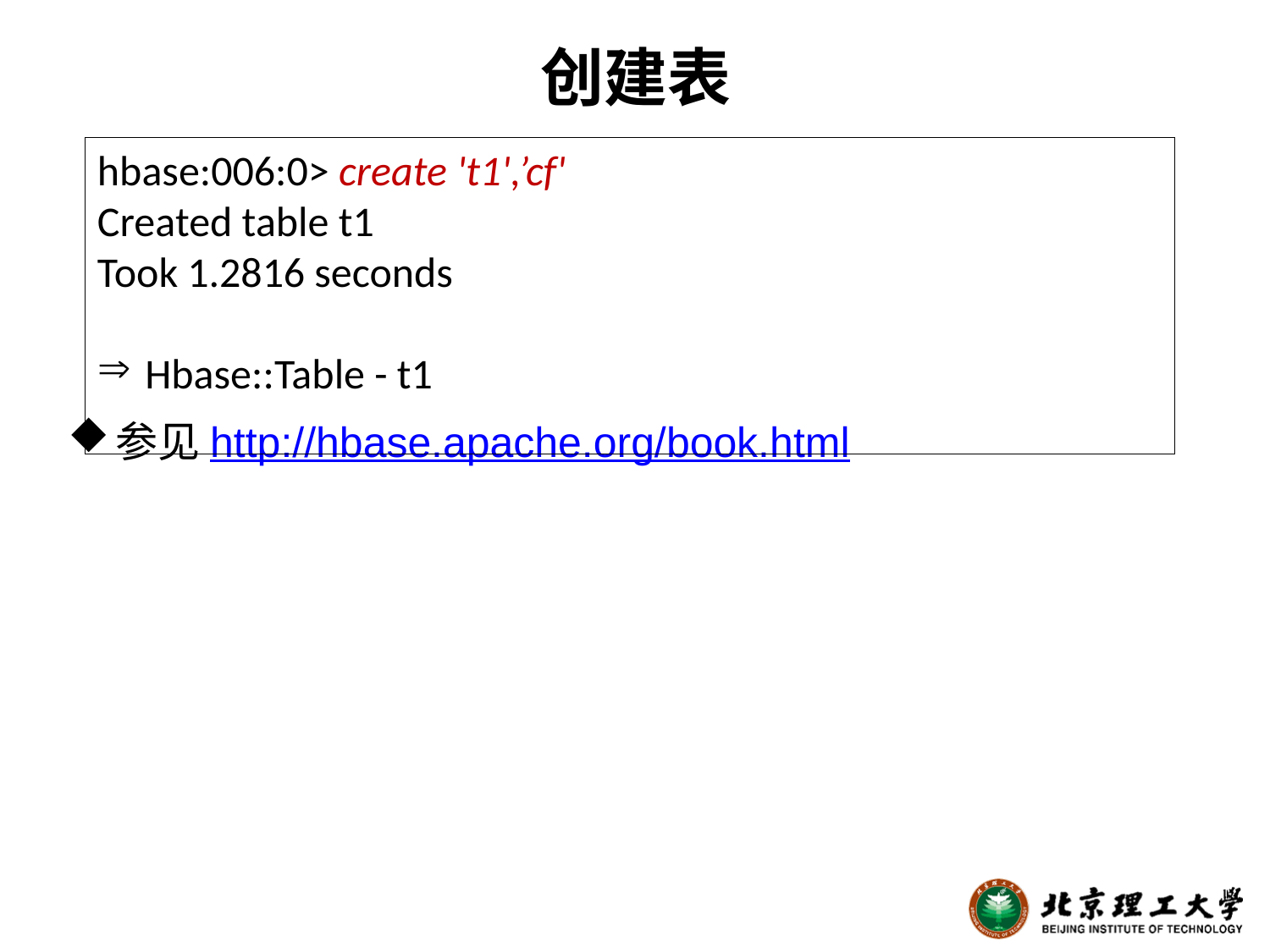

# 创建表
hbase:006:0> create 't1',’cf'
Created table t1
Took 1.2816 seconds
Hbase::Table - t1

参见http://hbase.apache.org/book.html